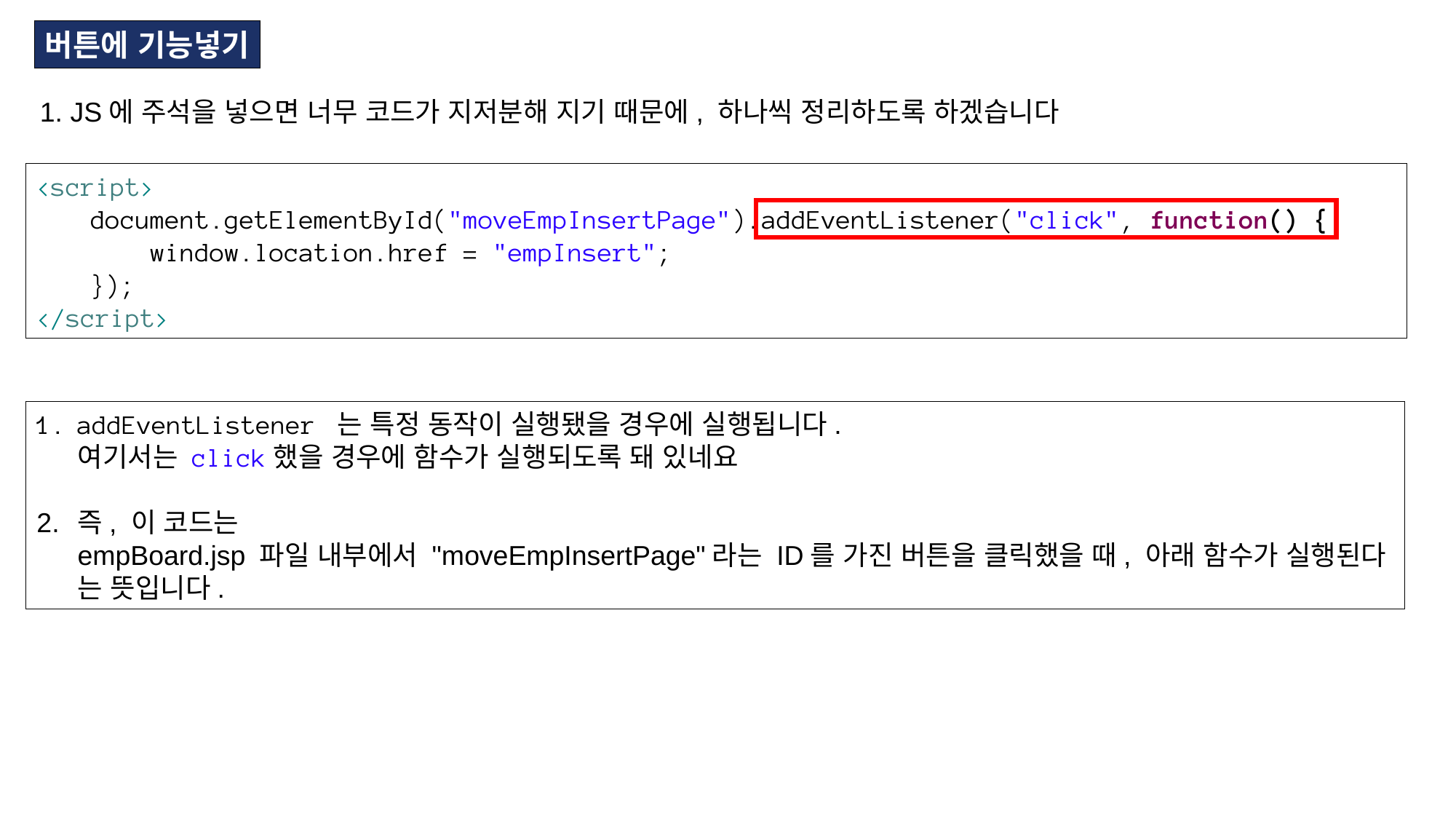

버튼에 기능넣기
1. JS에 주석을 넣으면 너무 코드가 지저분해 지기 때문에, 하나씩 정리하도록 하겠습니다
<script>
document.getElementById("moveEmpInsertPage").addEventListener("click", function() {
    window.location.href = "empInsert";
});
</script>

addEventListener 는 특정 동작이 실행됐을 경우에 실행됩니다.
여기서는 click했을 경우에 함수가 실행되도록 돼 있네요

즉, 이 코드는
empBoard.jsp 파일 내부에서 "moveEmpInsertPage"라는 ID를 가진 버튼을 클릭했을 때, 아래 함수가 실행된다
는 뜻입니다.